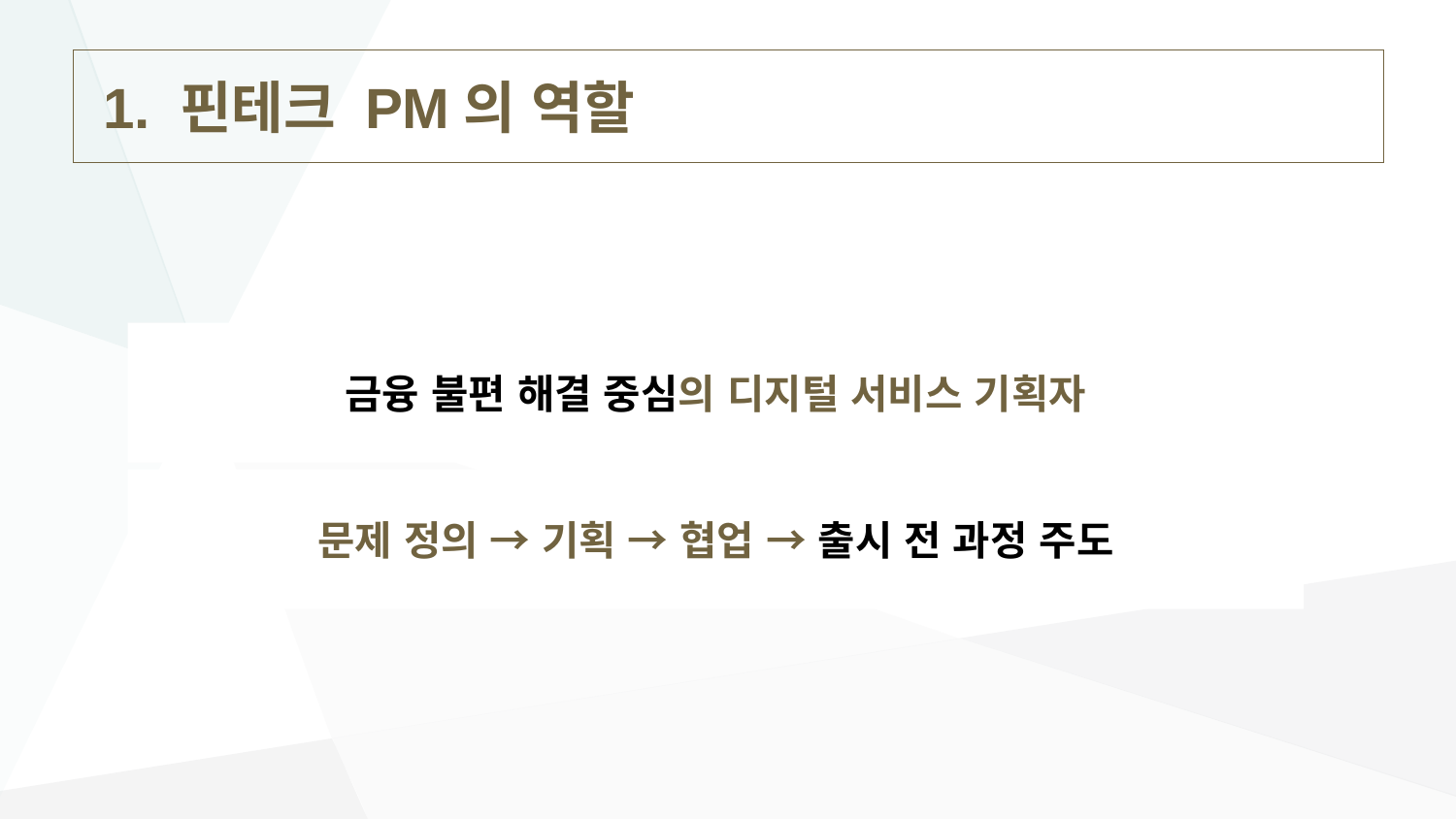

# 1. 핀테크 PM의 역할
금융 불편 해결 중심의 디지털 서비스 기획자
문제 정의 → 기획 → 협업 → 출시 전 과정 주도